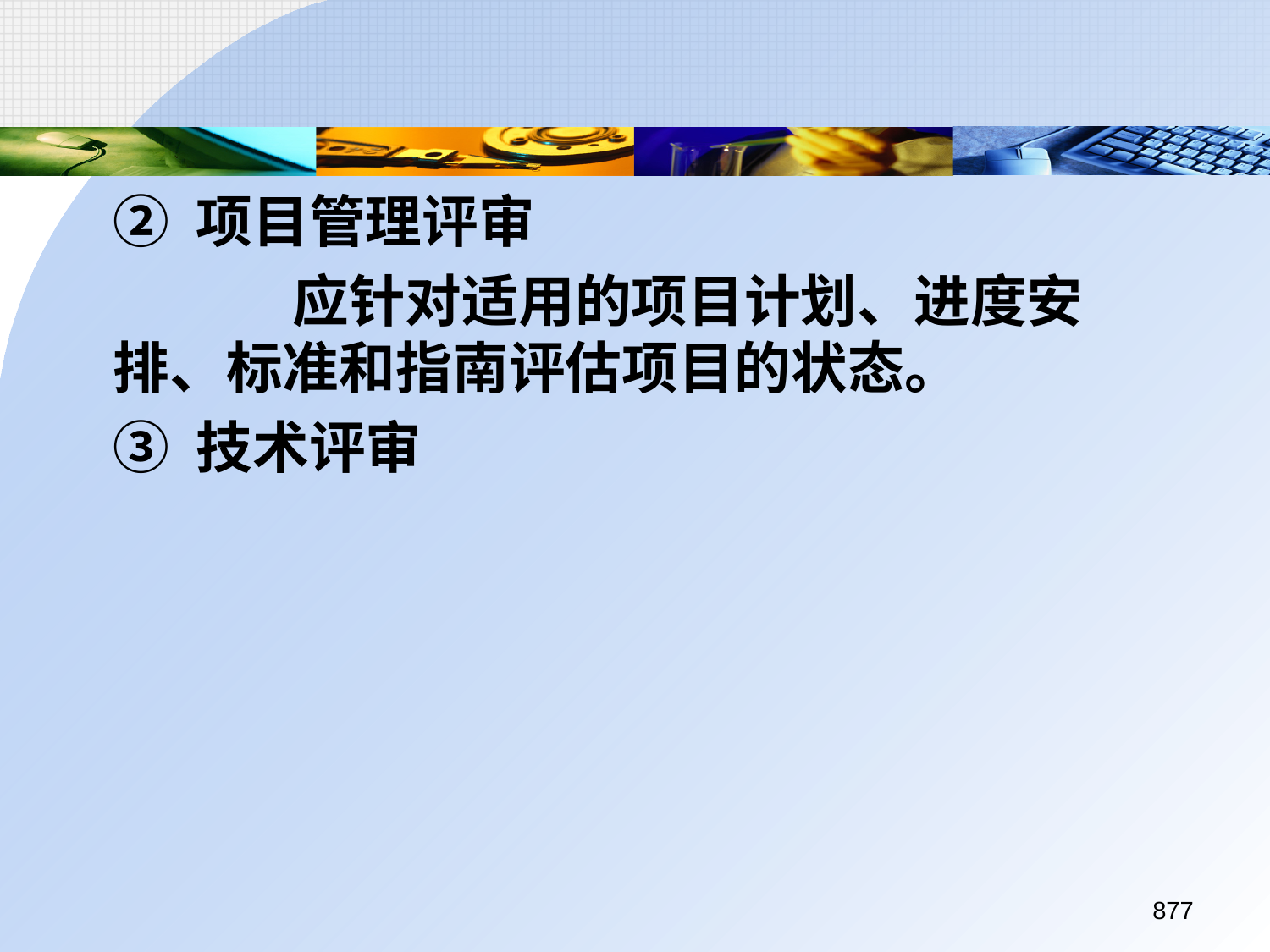

② 项目管理评审
		   应针对适用的项目计划、进度安排、标准和指南评估项目的状态。
	③ 技术评审

877